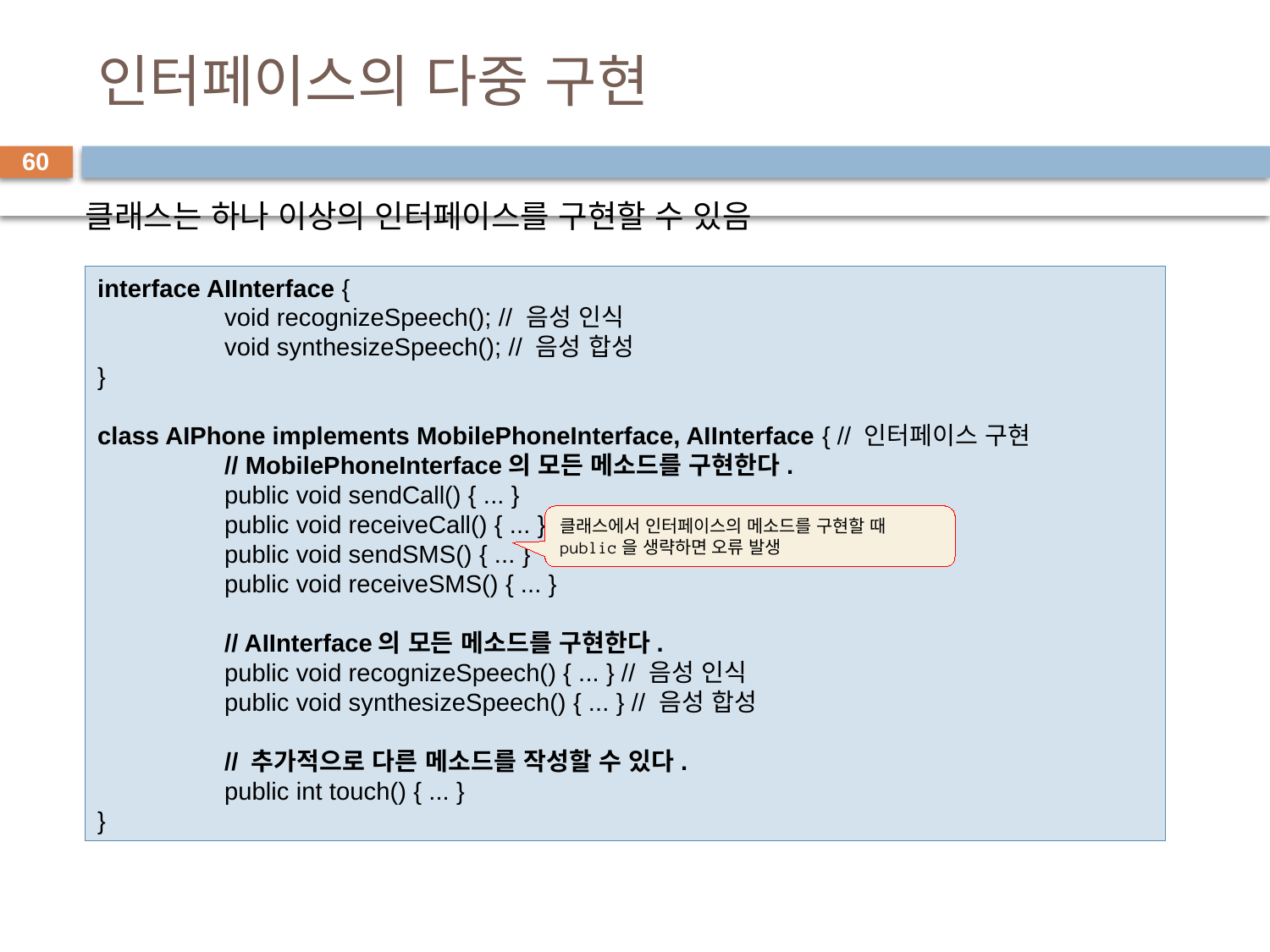

# 인터페이스의 다중 구현
60
클래스는 하나 이상의 인터페이스를 구현할 수 있음
interface AIInterface {
	void recognizeSpeech(); // 음성 인식
	void synthesizeSpeech(); // 음성 합성
}

class AIPhone implements MobilePhoneInterface, AIInterface { // 인터페이스 구현
	// MobilePhoneInterface의 모든 메소드를 구현한다.
	public void sendCall() { ... }
	public void receiveCall() { ... }
	public void sendSMS() { ... }
	public void receiveSMS() { ... }

	// AIInterface의 모든 메소드를 구현한다.
	public void recognizeSpeech() { ... } // 음성 인식
	public void synthesizeSpeech() { ... } // 음성 합성

	// 추가적으로 다른 메소드를 작성할 수 있다.
	public int touch() { ... }
}
클래스에서 인터페이스의 메소드를 구현할 때
public을 생략하면 오류 발생